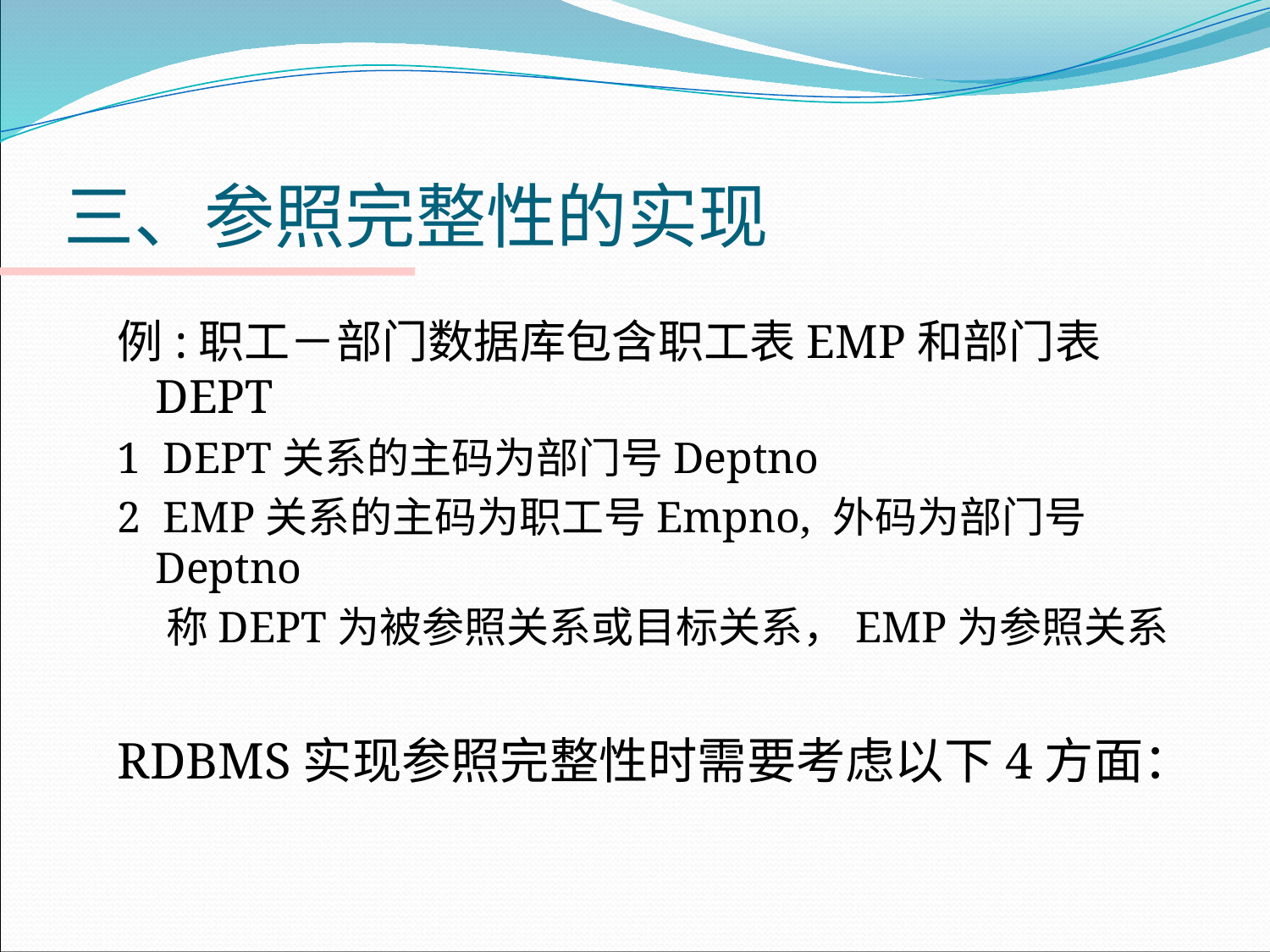

# 三、参照完整性的实现
例:职工－部门数据库包含职工表EMP和部门表DEPT
1  DEPT关系的主码为部门号Deptno
2  EMP关系的主码为职工号Empno, 外码为部门号Deptno
    称DEPT为被参照关系或目标关系，EMP为参照关系

RDBMS实现参照完整性时需要考虑以下4方面：

507